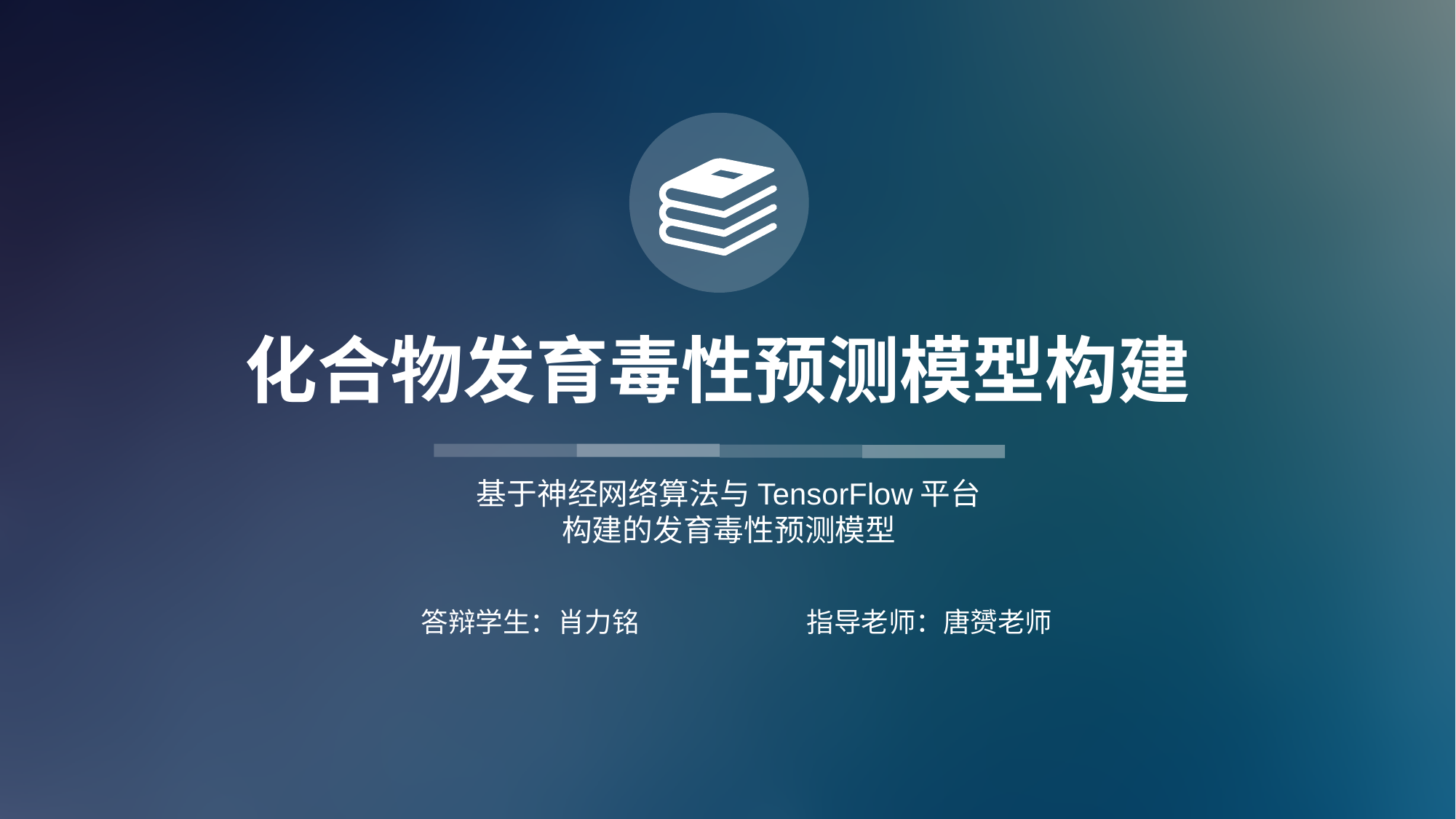

化合物发育毒性预测模型构建

基于神经网络算法与TensorFlow平台构建的发育毒性预测模型
答辩学生：肖力铭
指导老师：唐赟老师